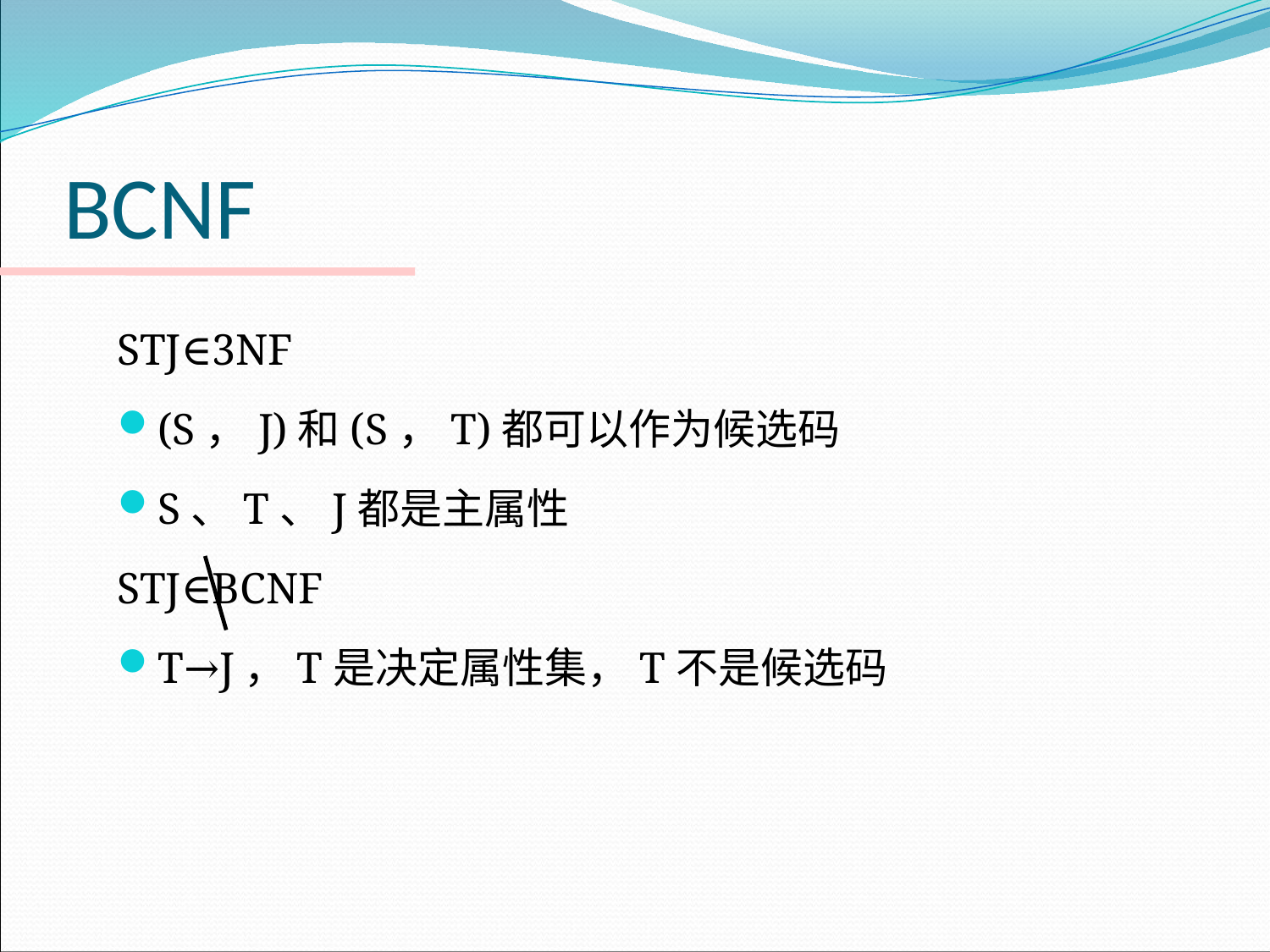

# BCNF
STJ∈3NF
(S，J)和(S，T)都可以作为候选码
S、T、J都是主属性
STJ∈BCNF
T→J，T是决定属性集，T不是候选码

563